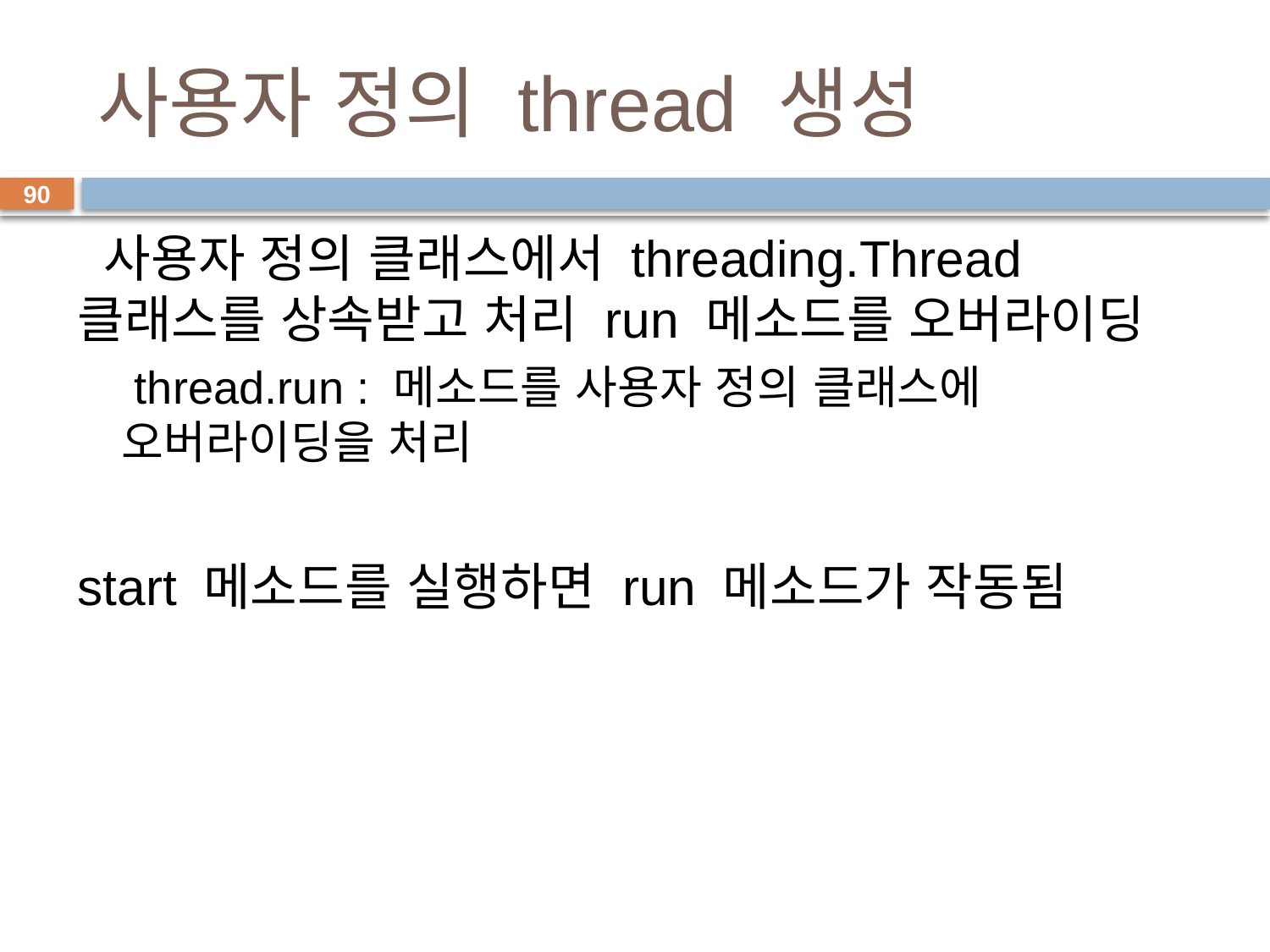

# 사용자 정의 thread 생성
90
 사용자 정의 클래스에서 threading.Thread 클래스를 상속받고 처리 run 메소드를 오버라이딩
 thread.run : 메소드를 사용자 정의 클래스에 오버라이딩을 처리

start 메소드를 실행하면 run 메소드가 작동됨